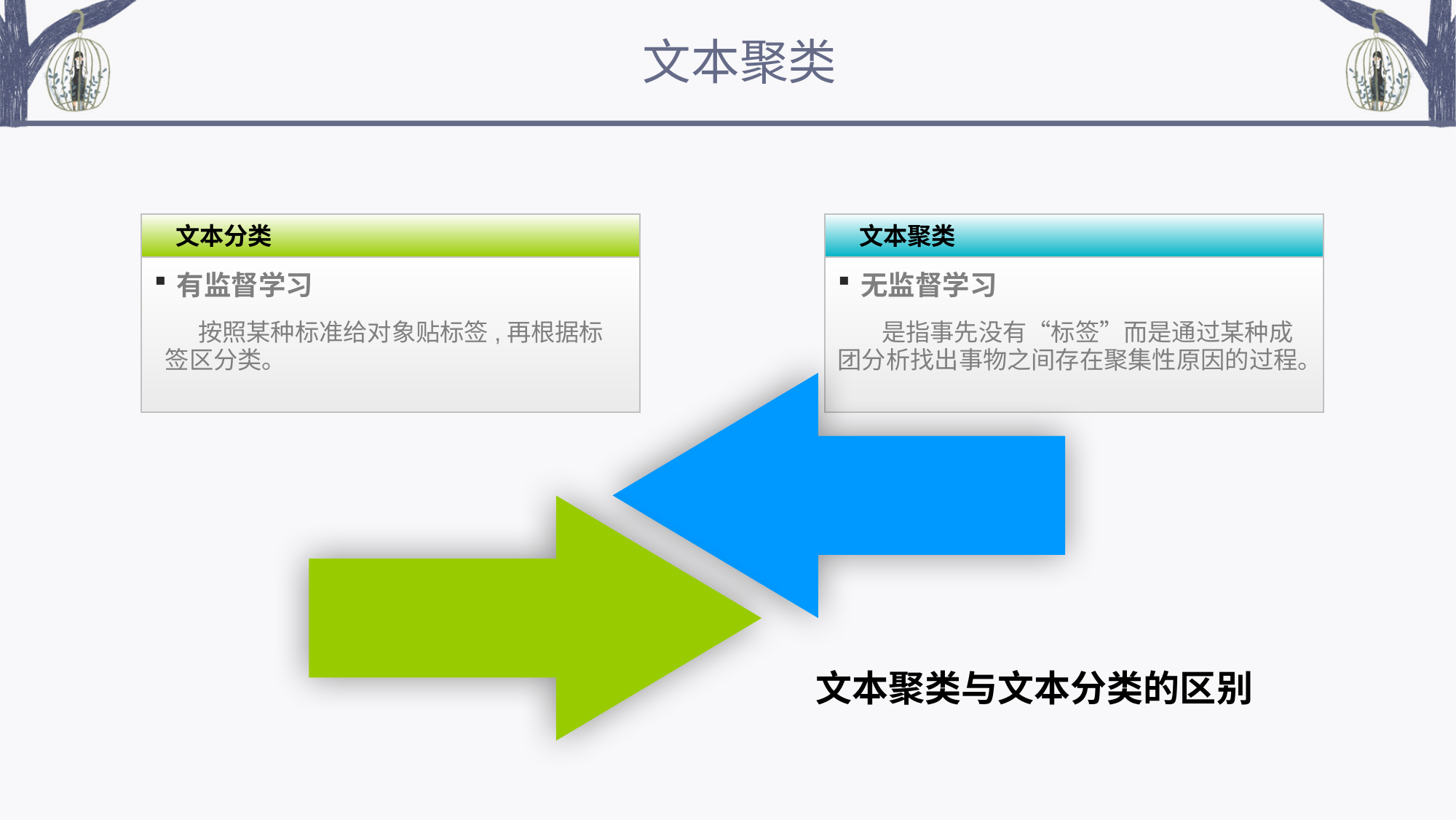

文本聚类

文本分类
文本聚类
无监督学习
       是指事先没有“标签”而是通过某种成团分析找出事物之间存在聚集性原因的过程。
有监督学习
       按照某种标准给对象贴标签,再根据标      签区分类。

文本聚类与文本分类的区别